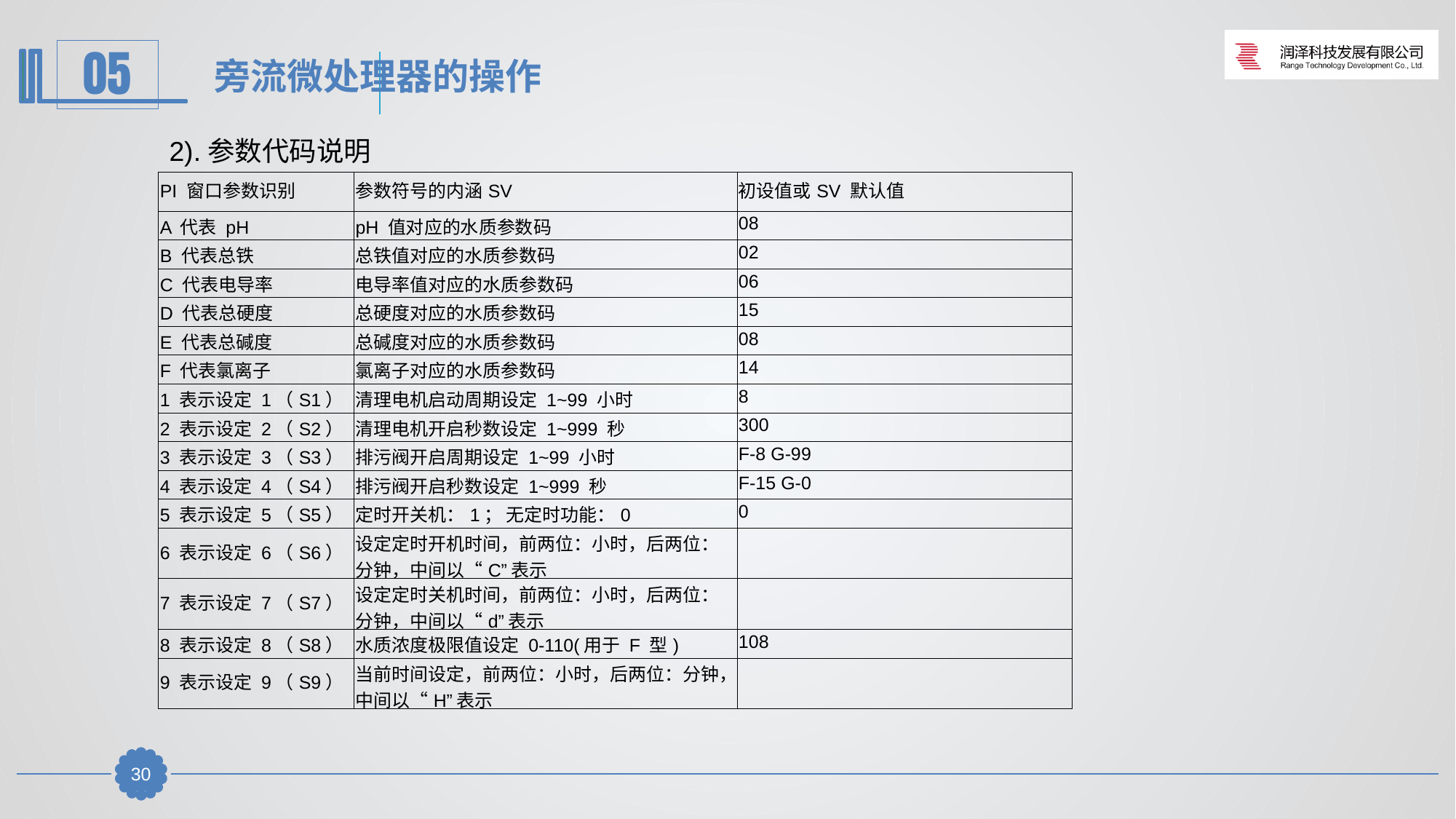

旁流微处理器的操作
2).参数代码说明
| PI 窗口参数识别 | 参数符号的内涵SV | 初设值或SV 默认值 |
| --- | --- | --- |
| A 代表 pH | pH 值对应的水质参数码 | 08 |
| B 代表总铁 | 总铁值对应的水质参数码 | 02 |
| C 代表电导率 | 电导率值对应的水质参数码 | 06 |
| D 代表总硬度 | 总硬度对应的水质参数码 | 15 |
| E 代表总碱度 | 总碱度对应的水质参数码 | 08 |
| F 代表氯离子 | 氯离子对应的水质参数码 | 14 |
| 1 表示设定 1（S1） | 清理电机启动周期设定 1~99 小时 | 8 |
| 2 表示设定 2（S2） | 清理电机开启秒数设定 1~999 秒 | 300 |
| 3 表示设定 3（S3） | 排污阀开启周期设定 1~99 小时 | F-8 G-99 |
| 4 表示设定 4（S4） | 排污阀开启秒数设定 1~999 秒 | F-15 G-0 |
| 5 表示设定 5（S5） | 定时开关机：1； 无定时功能：0 | 0 |
| 6 表示设定 6（S6） | 设定定时开机时间，前两位：小时，后两位：分钟，中间以“C”表示 |  |
| 7 表示设定 7（S7） | 设定定时关机时间，前两位：小时，后两位：分钟，中间以“d”表示 |  |
| 8 表示设定 8（S8） | 水质浓度极限值设定 0-110(用于 F 型) | 108 |
| 9 表示设定 9（S9） | 当前时间设定，前两位：小时，后两位：分钟，中间以“H”表示 |  |
30